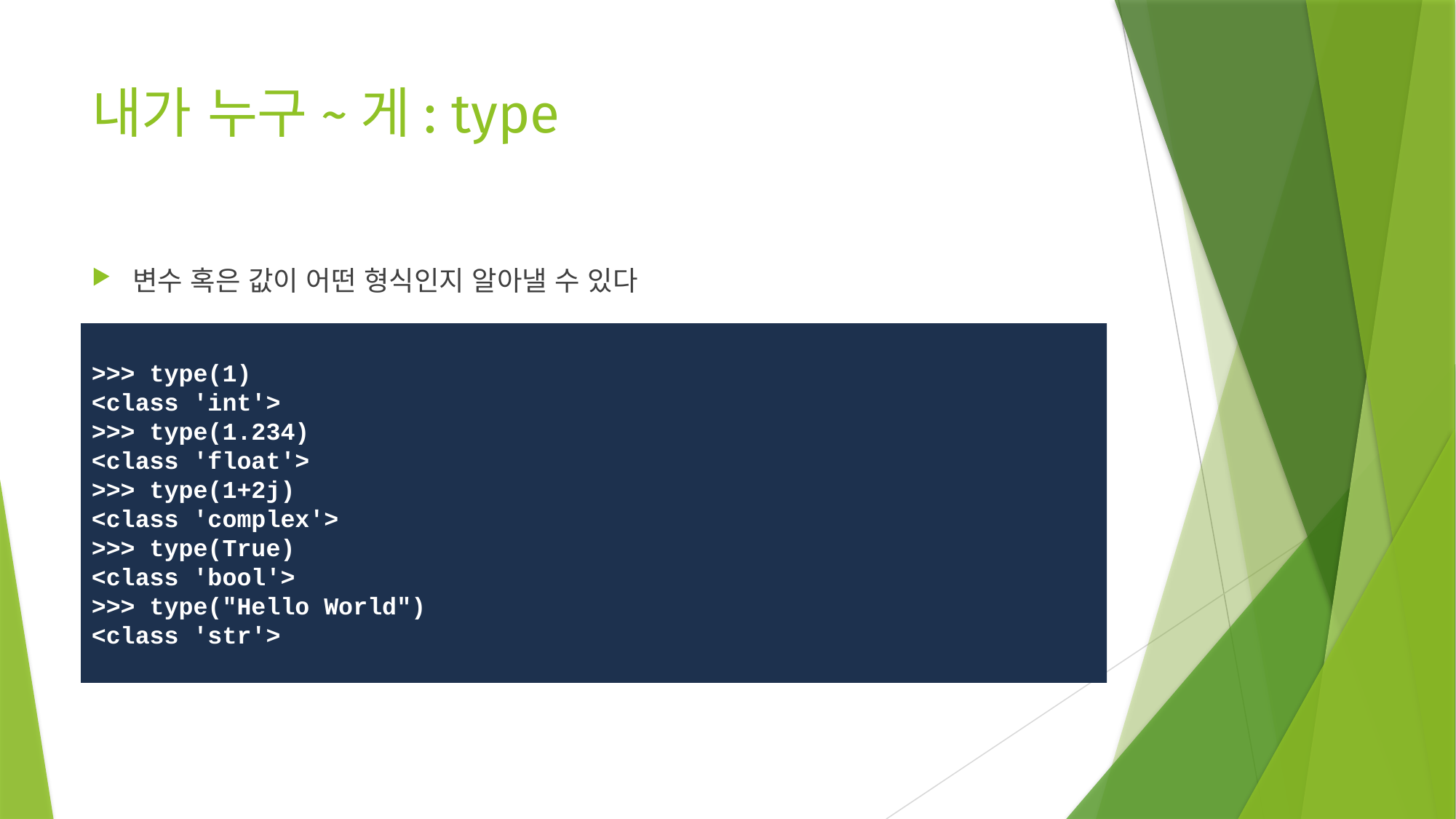

# 내가 누구~게: type
변수 혹은 값이 어떤 형식인지 알아낼 수 있다

>>> type(1)
<class 'int'>
>>> type(1.234)
<class 'float'>
>>> type(1+2j)
<class 'complex'>
>>> type(True)
<class 'bool'>
>>> type("Hello World")
<class 'str'>